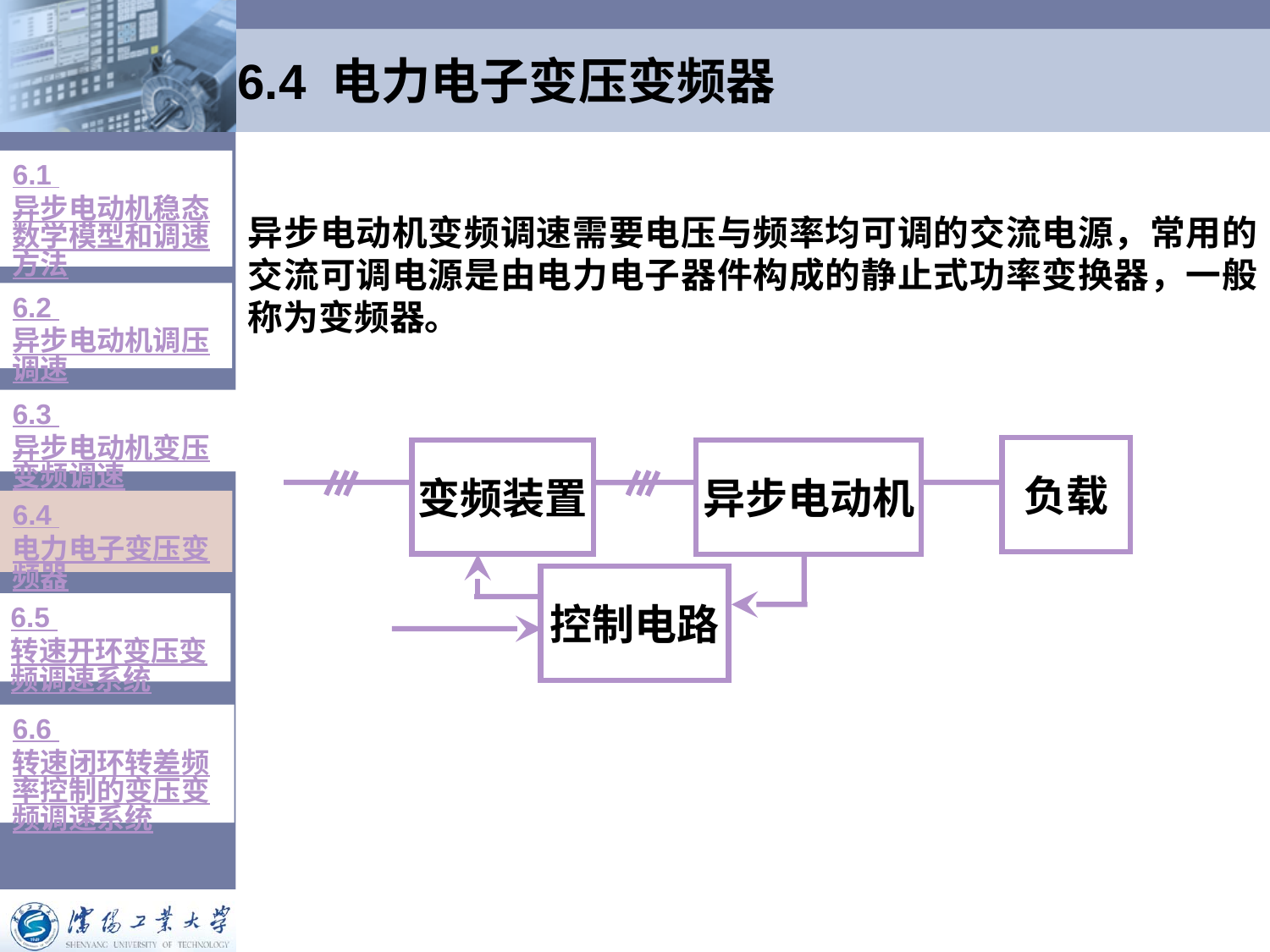

# 6.4 电力电子变压变频器
6.1 异步电动机稳态数学模型和调速方法
异步电动机变频调速需要电压与频率均可调的交流电源，常用的交流可调电源是由电力电子器件构成的静止式功率变换器，一般称为变频器。
6.2 异步电动机调压调速
6.3 异步电动机变压变频调速
负载

变频装置

异步电动机

6.4 电力电子变压变频器

控制电路

6.5 转速开环变压变频调速系统

6.6 转速闭环转差频率控制的变压变频调速系统